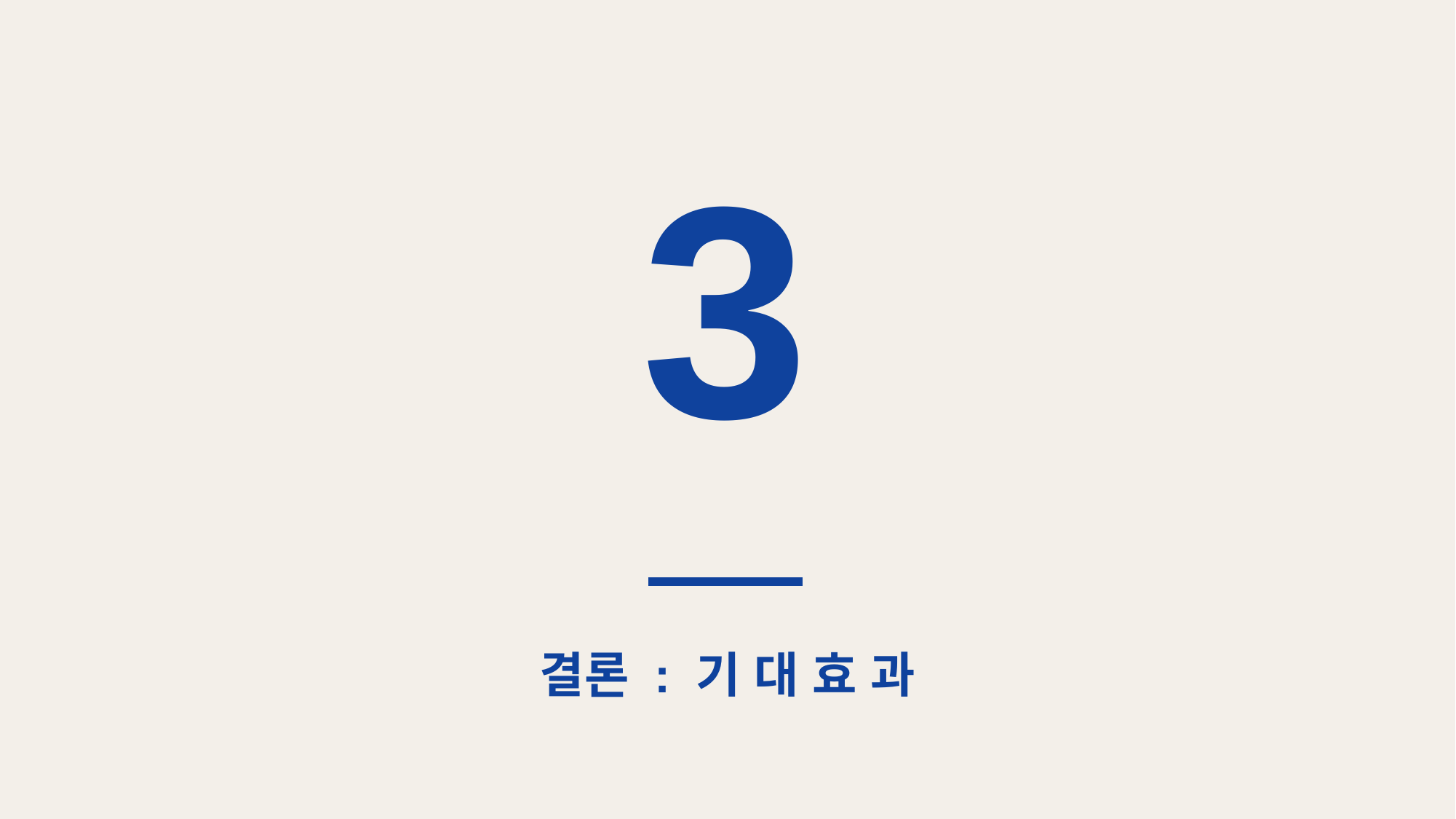

3
결론 : 기 대 효 과